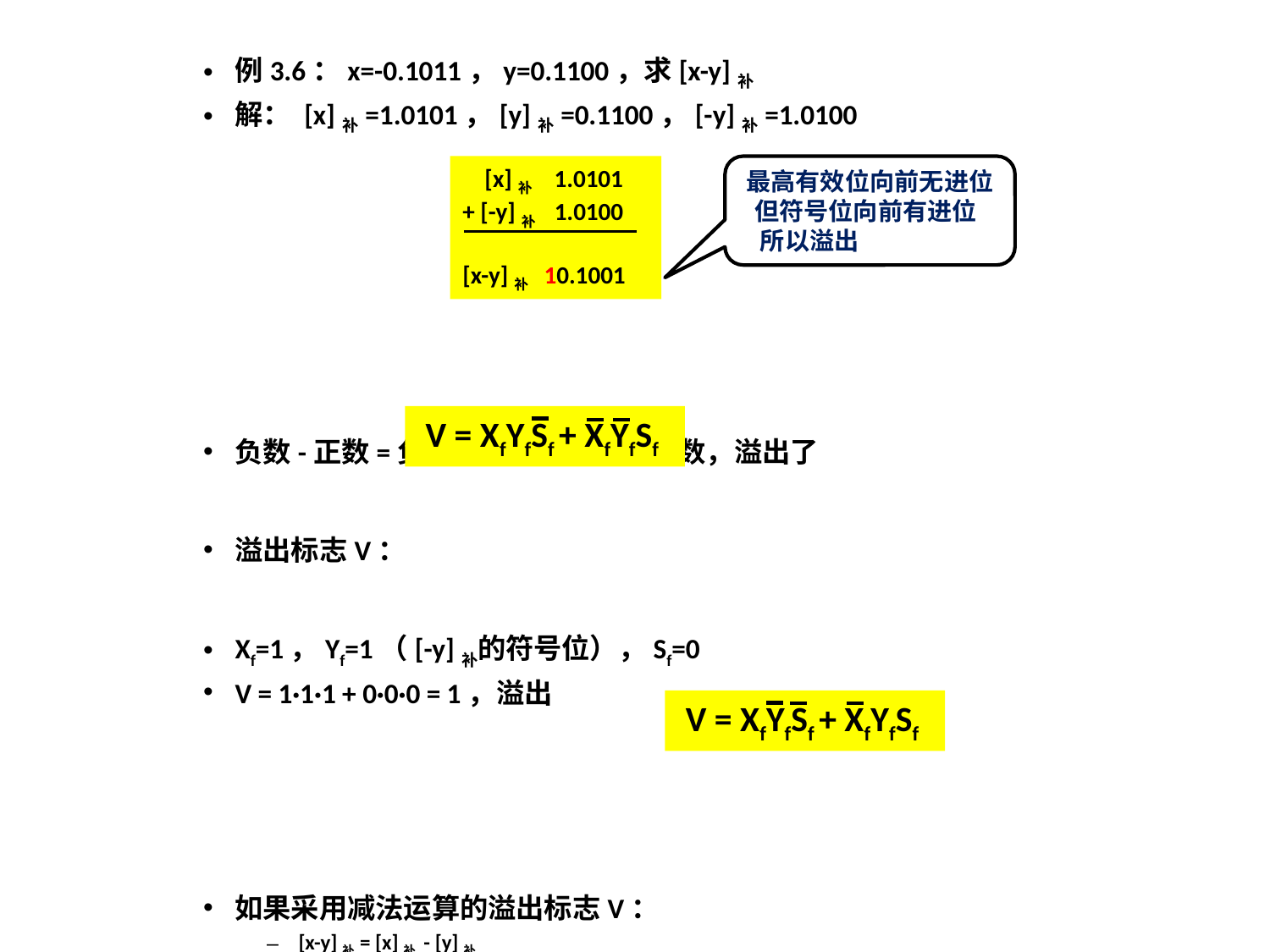

例3.6：x=-0.1011，y=0.1100，求[x-y]补
解： [x]补=1.0101，[y]补=0.1100，[-y]补=1.0100

负数-正数=负数+负数，结果是正数，溢出了

溢出标志V：

Xf=1，Yf=1（[-y]补的符号位），Sf=0
V = 1·1·1 + 0·0·0 = 1，溢出

如果采用减法运算的溢出标志V：
[x-y]补= [x]补 - [y]补
Xf=1，Yf=0（[y]补的符号位），Sf=0
V = 1·1·1 + 0·0·0 = 1，溢出

    [x]补     1.0101
+ [-y]补    1.0100

[x-y]补   10.1001
最高有效位向前无进位
 但符号位向前有进位
  所以溢出
 V = XfYfSf + XfYfSf
 V = XfYfSf + XfYfSf